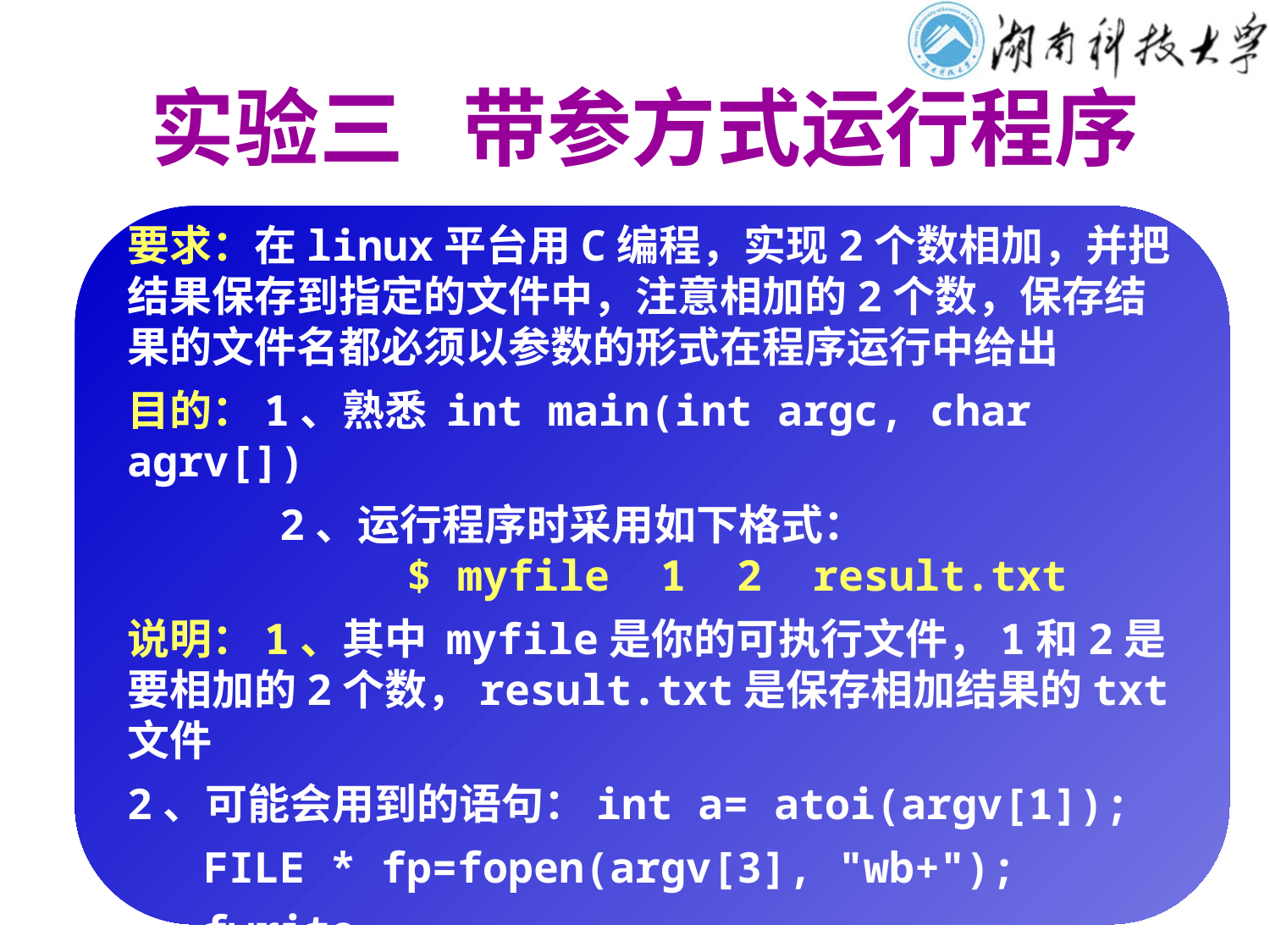

实验三   带参方式运行程序

要求：在linux平台用C编程，实现2个数相加，并把结果保存到指定的文件中，注意相加的2个数，保存结果的文件名都必须以参数的形式在程序运行中给出
目的：1、熟悉 int main(int argc, char agrv[])
      2、运行程序时采用如下格式：
           $ myfile  1  2  result.txt
说明：1、其中 myfile是你的可执行文件，1和2是要相加的2个数，result.txt是保存相加结果的txt文件
2、可能会用到的语句：int a= atoi(argv[1]);
   FILE * fp=fopen(argv[3], "wb+");
   fwrite